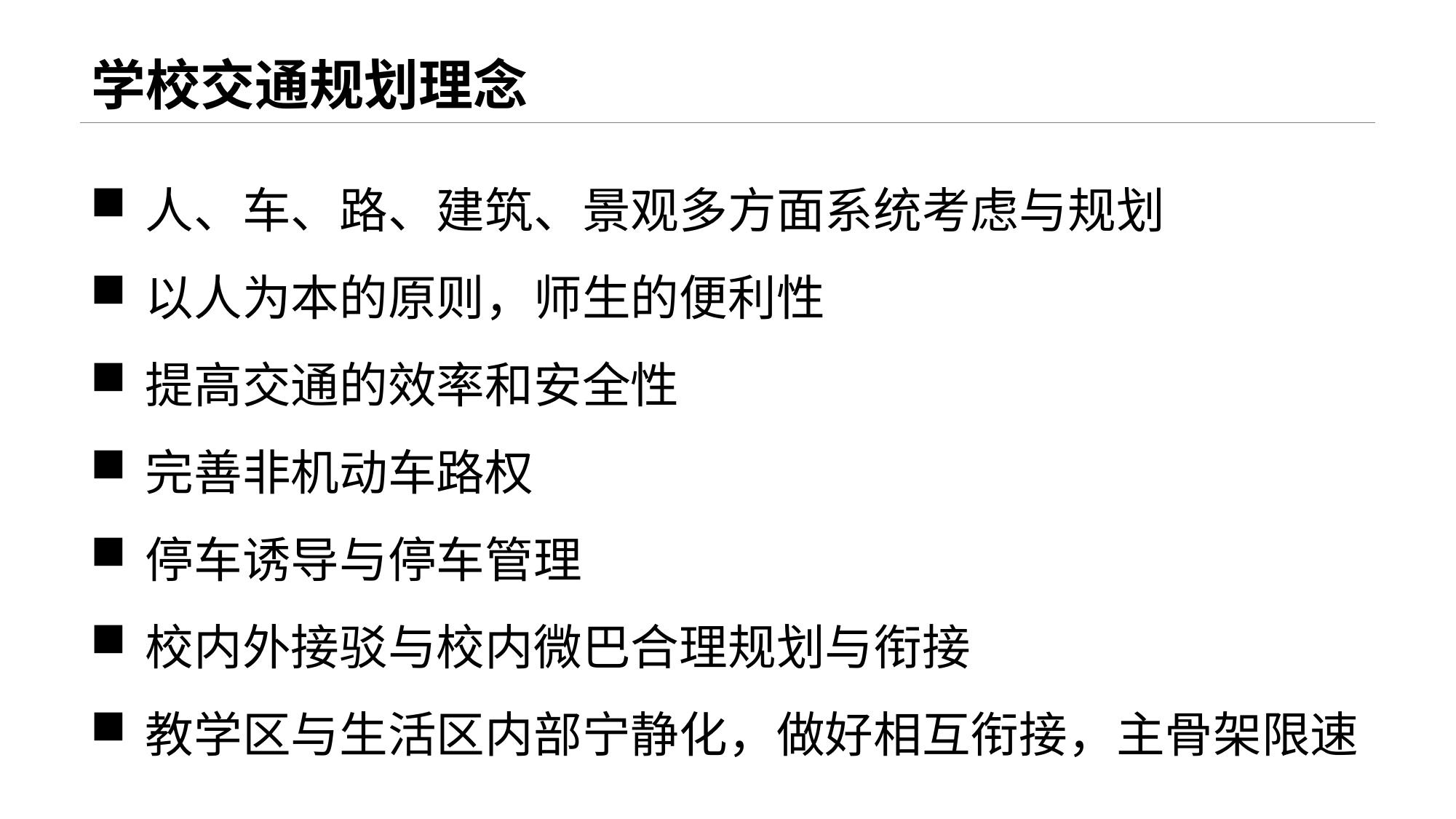

# 学校交通规划理念
人、车、路、建筑、景观多方面系统考虑与规划
以人为本的原则，师生的便利性
提高交通的效率和安全性
完善非机动车路权
停车诱导与停车管理
校内外接驳与校内微巴合理规划与衔接
教学区与生活区内部宁静化，做好相互衔接，主骨架限速
标题文本预